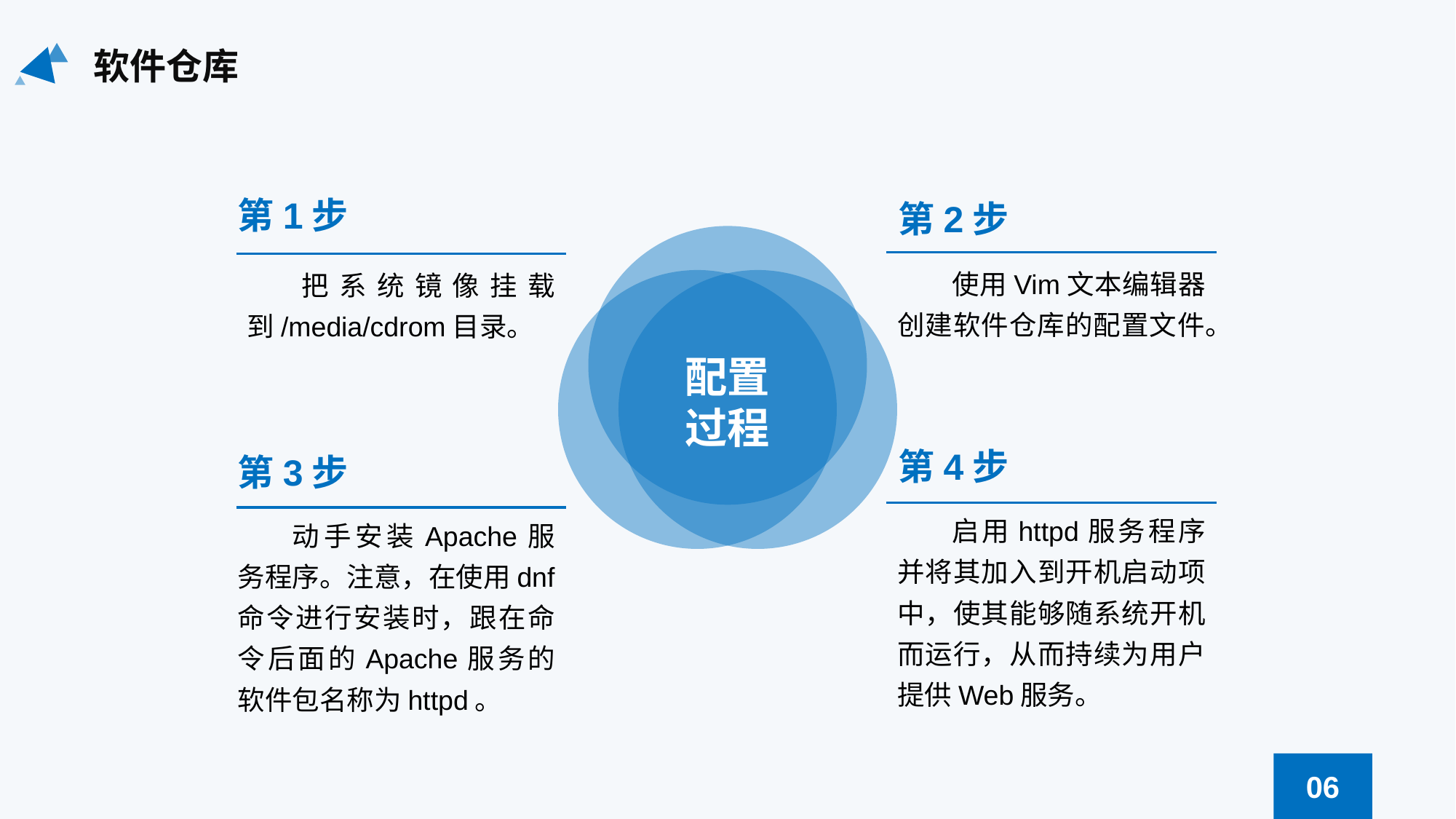

软件仓库

第1步
第2步

使用Vim文本编辑器创建软件仓库的配置文件。
把系统镜像挂载到/media/cdrom目录。

配置
过程
第4步
第3步
启用httpd服务程序并将其加入到开机启动项中，使其能够随系统开机而运行，从而持续为用户提供Web服务。
动手安装Apache服务程序。注意，在使用dnf命令进行安装时，跟在命令后面的Apache服务的软件包名称为httpd。

06